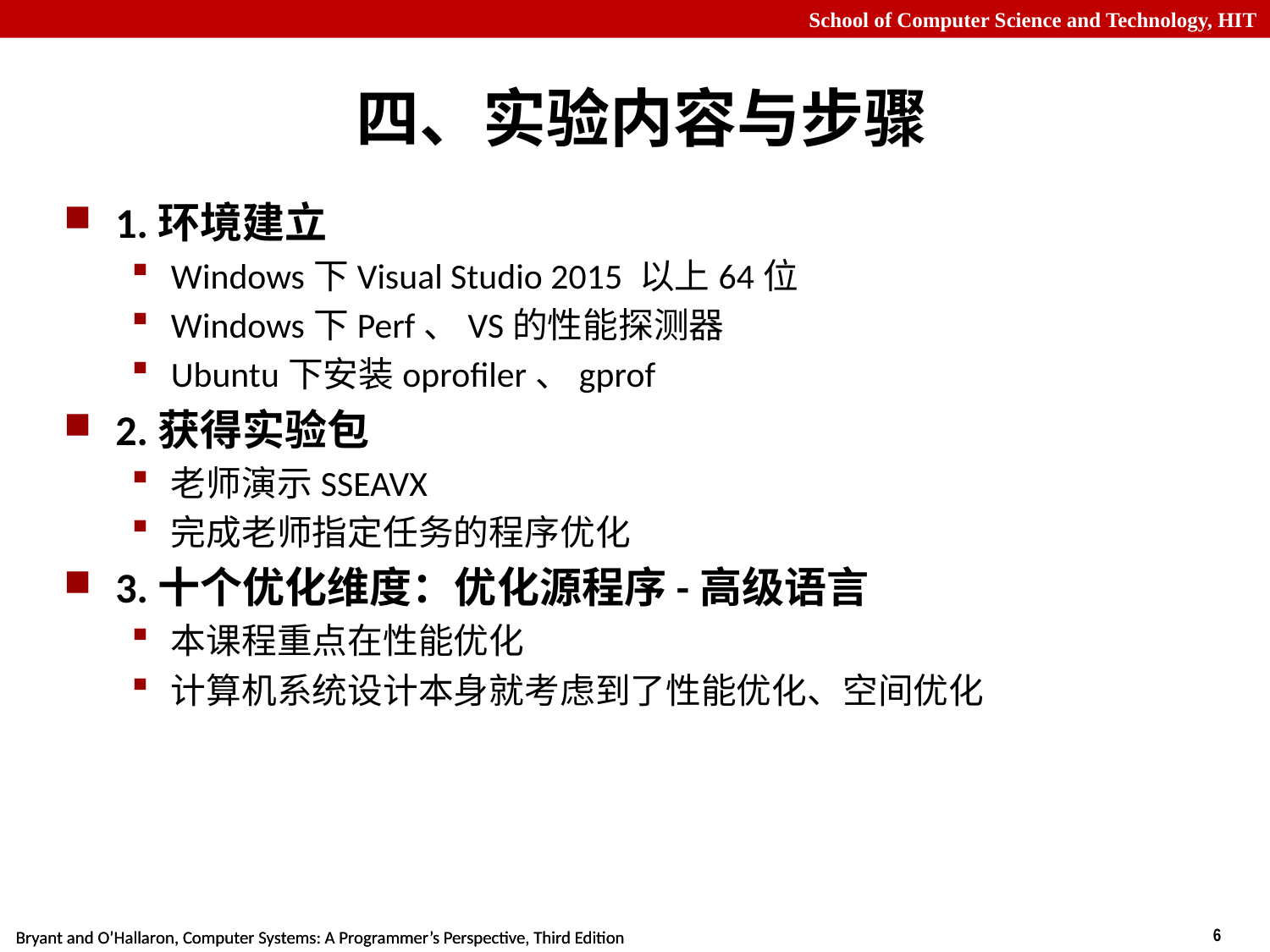

# 四、实验内容与步骤
1.环境建立
Windows下Visual Studio 2015 以上64位
Windows下Perf、VS的性能探测器
Ubuntu下安装oprofiler、gprof
2.获得实验包
老师演示SSEAVX
完成老师指定任务的程序优化
3.十个优化维度：优化源程序-高级语言
本课程重点在性能优化
计算机系统设计本身就考虑到了性能优化、空间优化